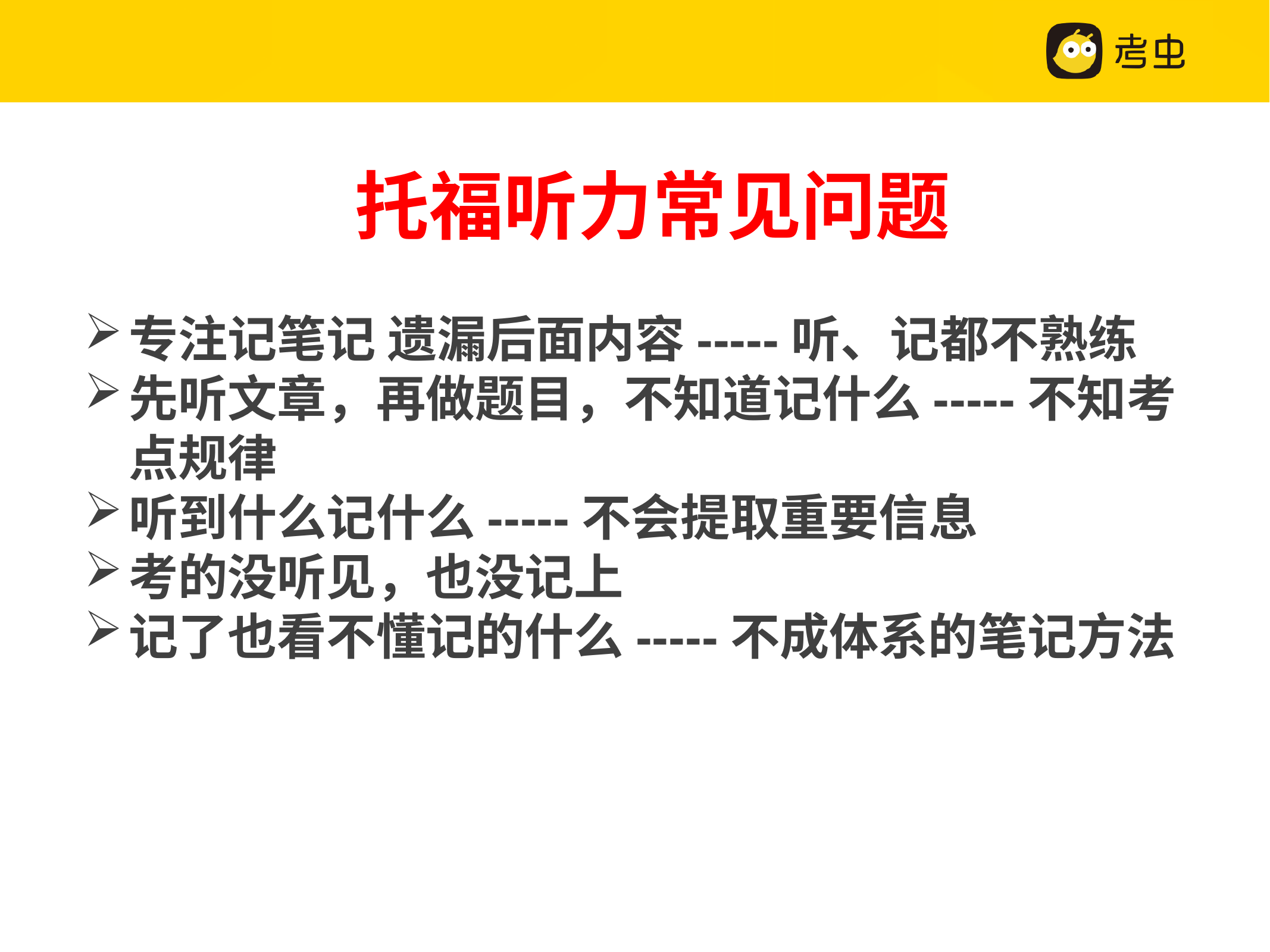

托福听力常见问题

专注记笔记 遗漏后面内容-----听、记都不熟练
先听文章，再做题目，不知道记什么-----不知考点规律
听到什么记什么-----不会提取重要信息
考的没听见，也没记上
记了也看不懂记的什么-----不成体系的笔记方法